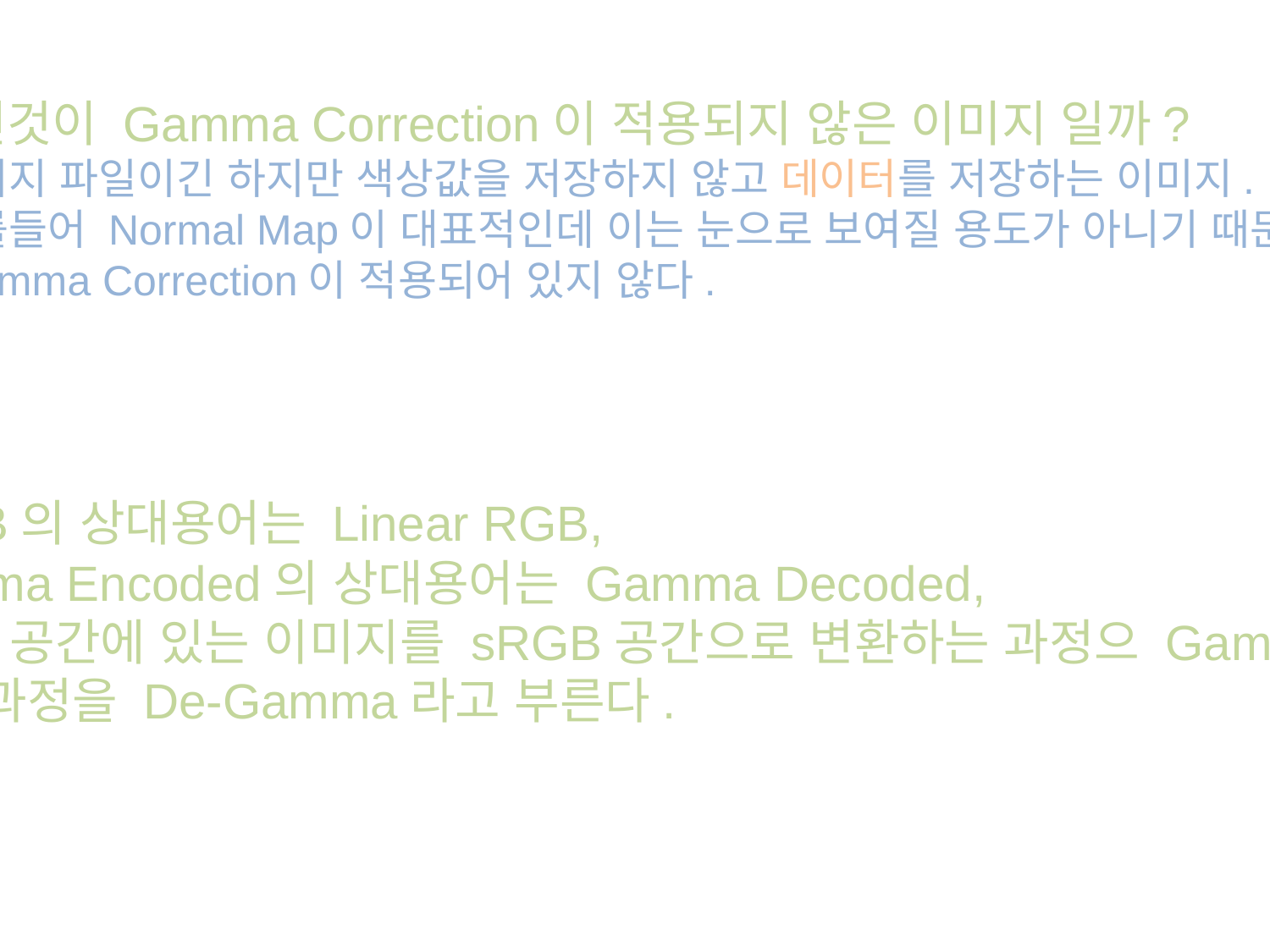

어떤것이 Gamma Correction이 적용되지 않은 이미지 일까?
이미지 파일이긴 하지만 색상값을 저장하지 않고 데이터를 저장하는 이미지.
예를들어 Normal Map이 대표적인데 이는 눈으로 보여질 용도가 아니기 때문에
  Gamma Correction이 적용되어 있지 않다.
sRGB의 상대용어는 Linear RGB,
Gamma Encoded의 상대용어는 Gamma Decoded,
RGB 공간에 있는 이미지를 sRGB공간으로 변환하는 과정으 Gamma,
반대 과정을 De-Gamma라고 부른다.